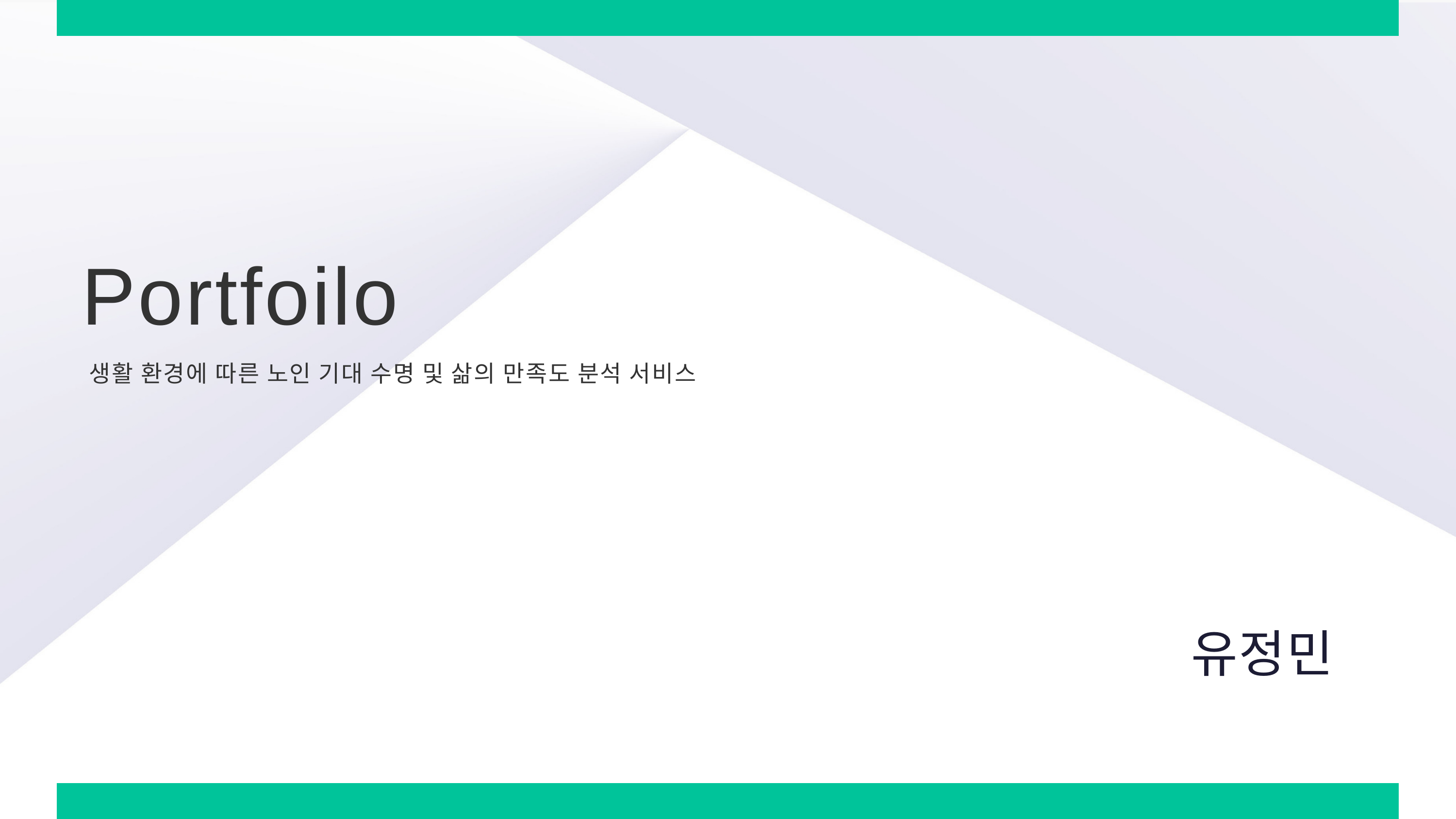

Portfoilo
생활 환경에 따른 노인 기대 수명 및 삶의 만족도 분석 서비스
유정민